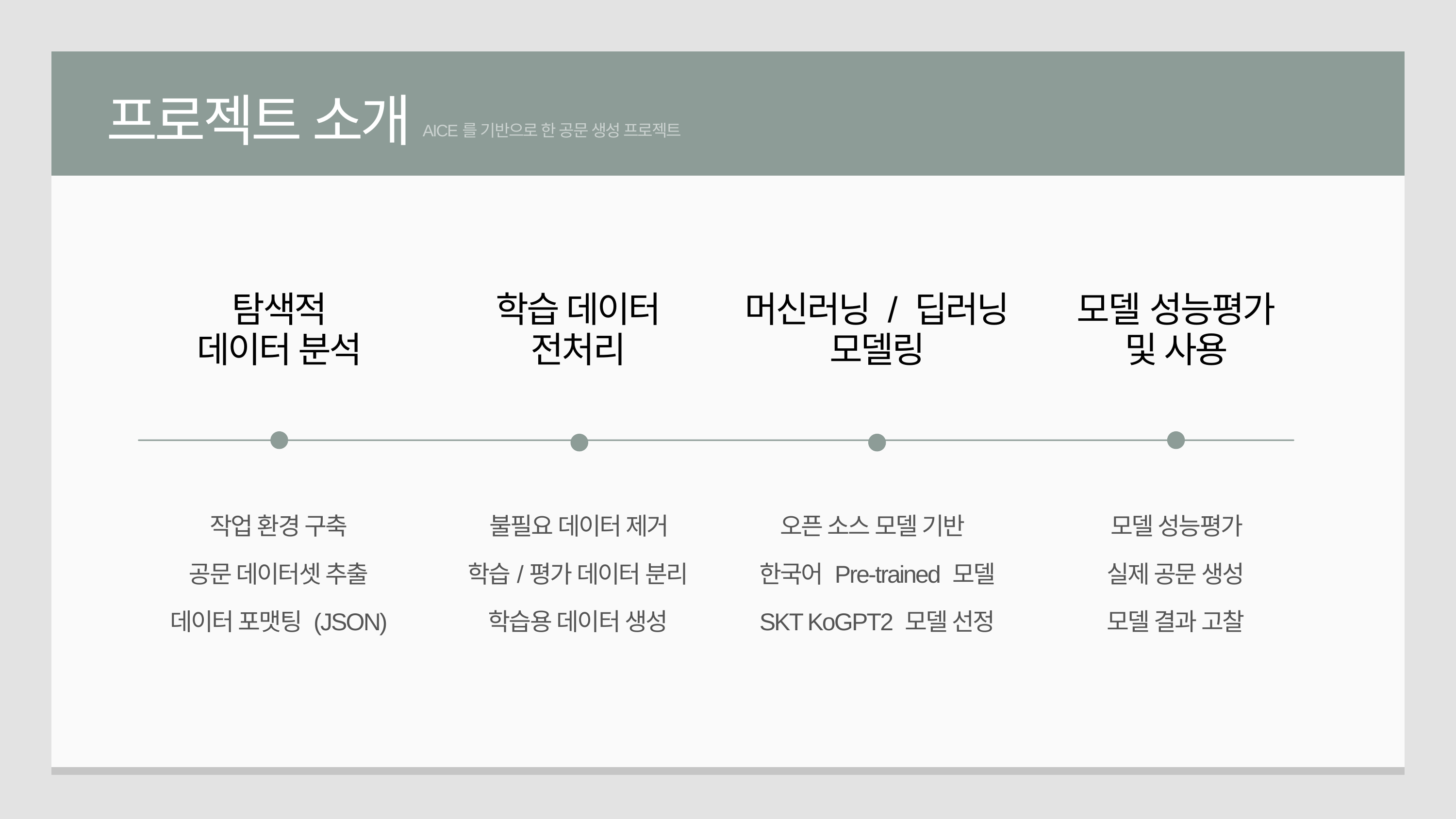

프로젝트 소개
AICE를 기반으로 한 공문 생성 프로젝트
탐색적
데이터 분석
학습 데이터
전처리
머신러닝 / 딥러닝
모델링
모델 성능평가
및 사용

작업 환경 구축
공문 데이터셋 추출
데이터 포맷팅 (JSON)
모델 성능평가
실제 공문 생성
모델 결과 고찰
오픈 소스 모델 기반
한국어 Pre-trained 모델
SKT KoGPT2 모델 선정
불필요 데이터 제거
학습/평가 데이터 분리
학습용 데이터 생성